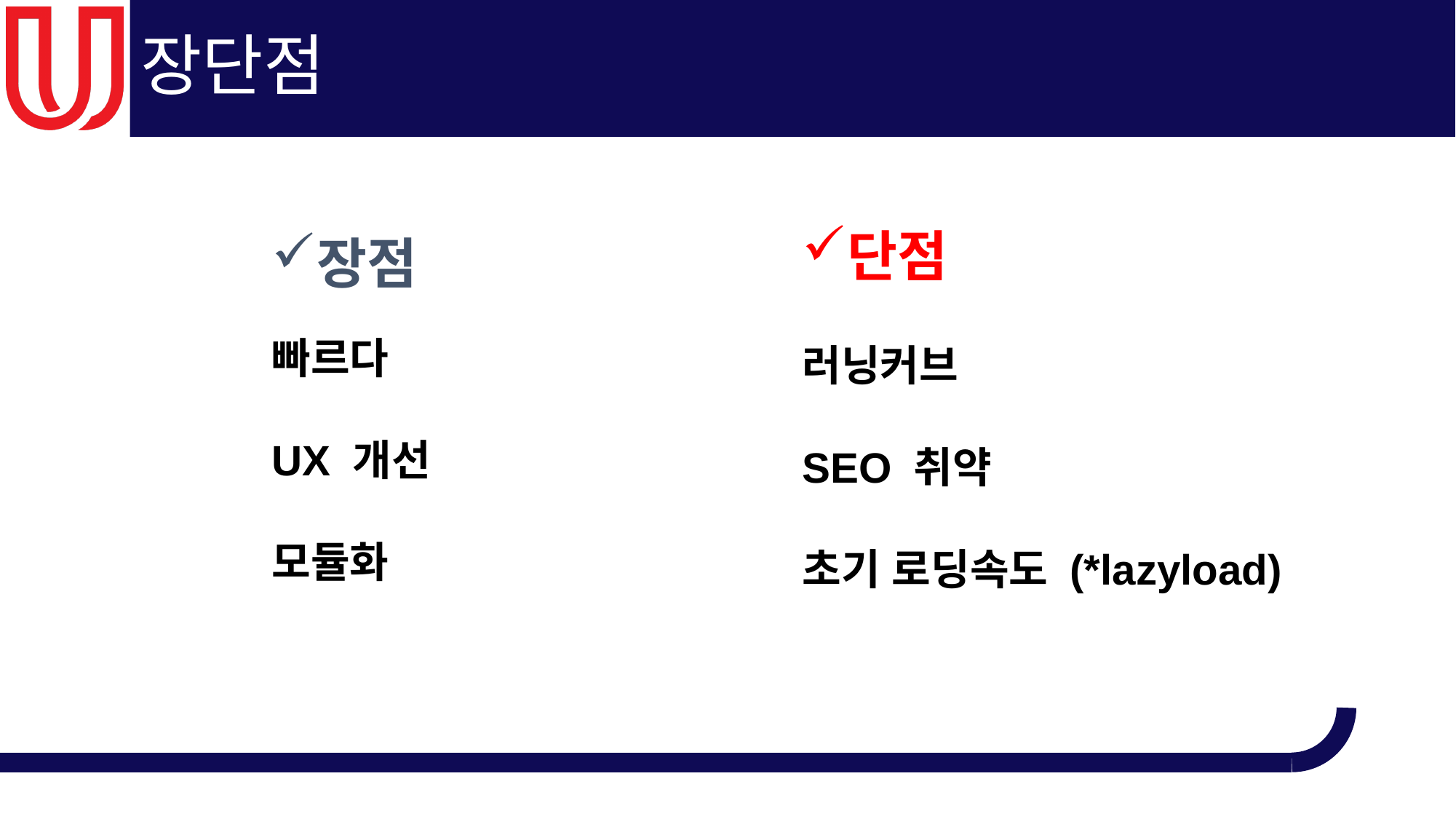

# 장단점
단점

러닝커브

SEO 취약

초기 로딩속도 (*lazyload)
장점

빠르다

UX 개선
모듈화